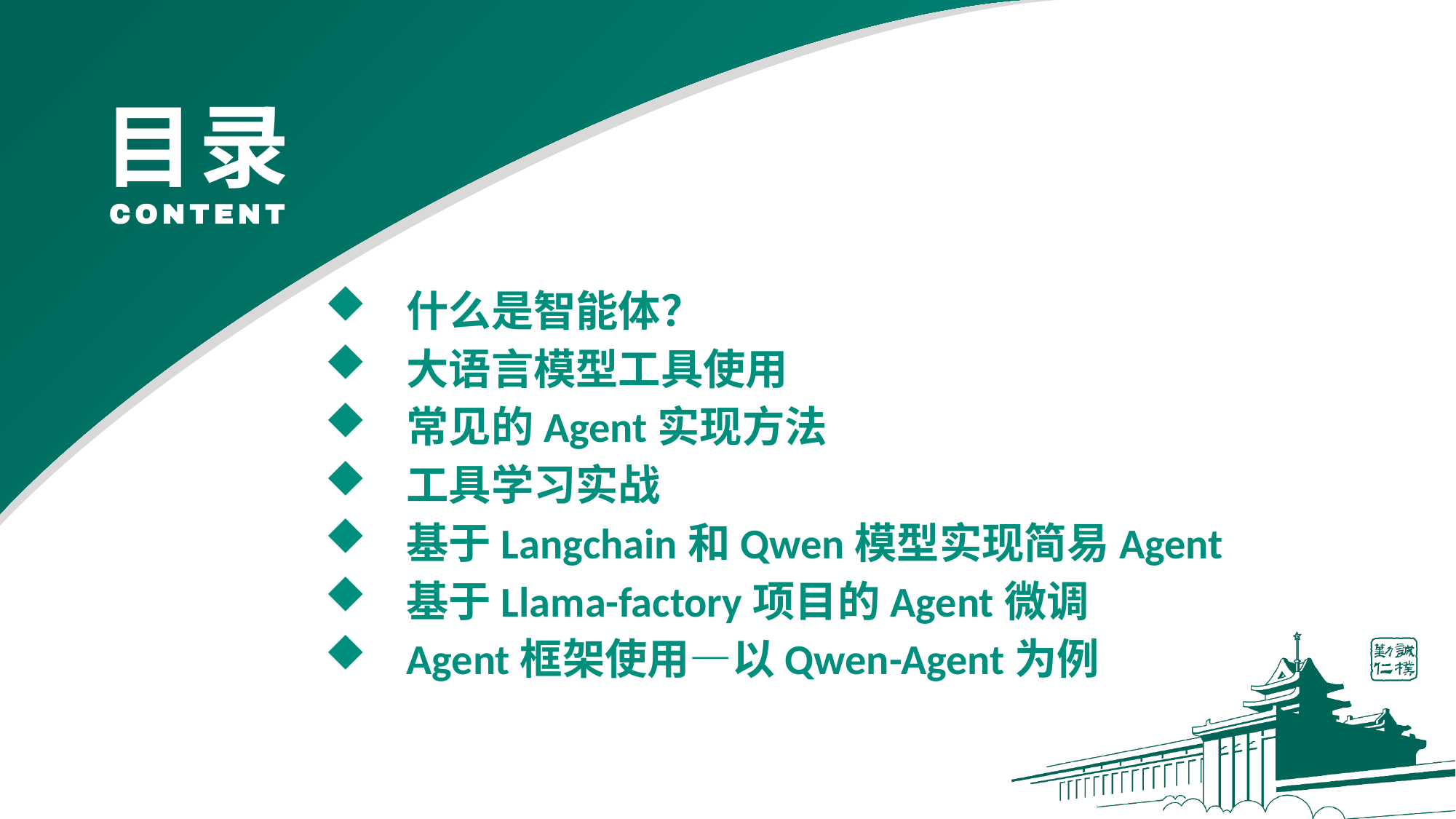

什么是智能体？
大语言模型工具使用
常见的Agent实现方法
工具学习实战
基于Langchain和Qwen模型实现简易Agent
基于Llama-factory项目的Agent微调
Agent框架使用—以Qwen-Agent为例